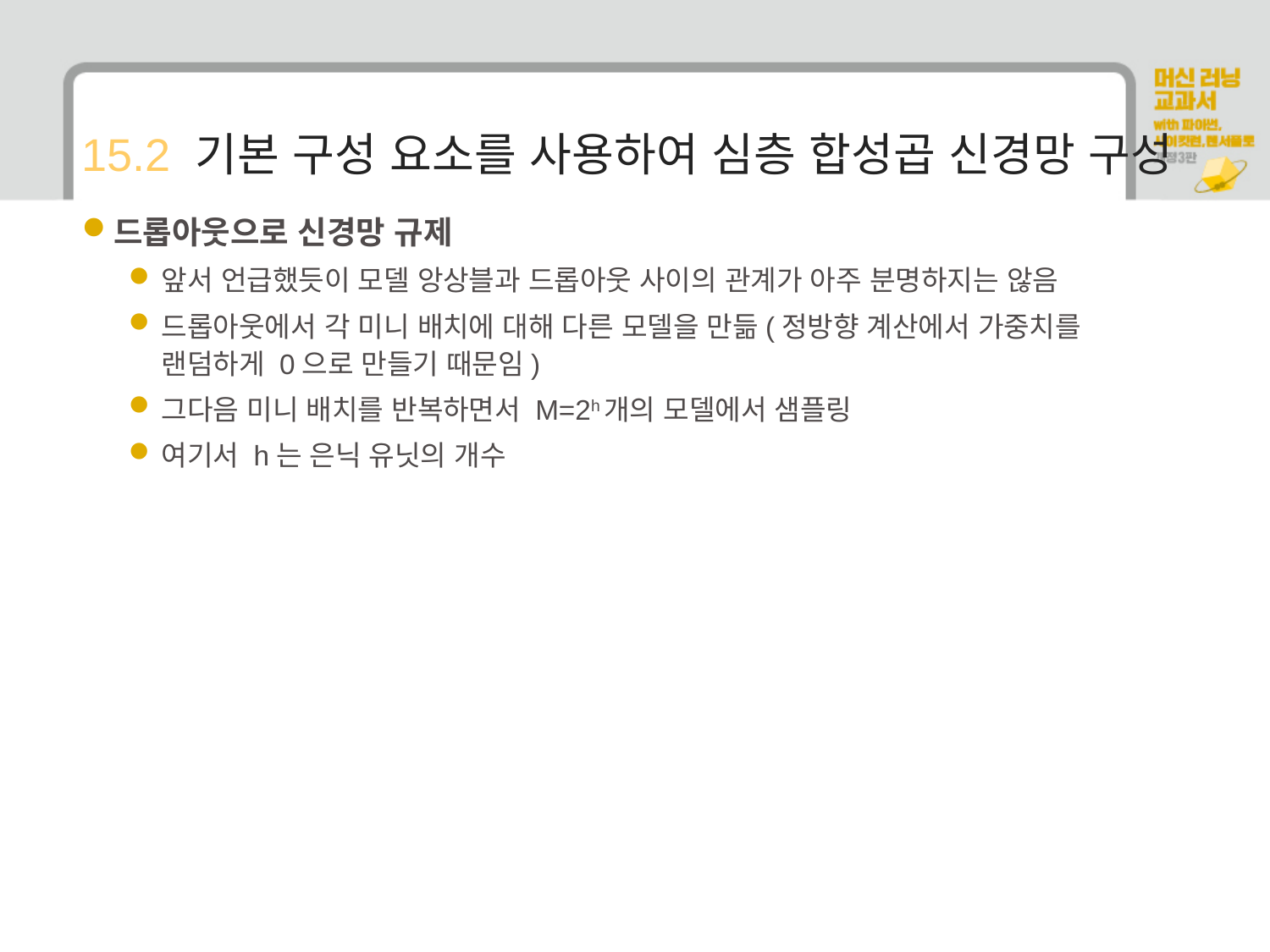

# 15.2 기본 구성 요소를 사용하여 심층 합성곱 신경망 구성
드롭아웃으로 신경망 규제
앞서 언급했듯이 모델 앙상블과 드롭아웃 사이의 관계가 아주 분명하지는 않음
드롭아웃에서 각 미니 배치에 대해 다른 모델을 만듦(정방향 계산에서 가중치를 랜덤하게 0으로 만들기 때문임)
그다음 미니 배치를 반복하면서 M=2h개의 모델에서 샘플링
여기서 h는 은닉 유닛의 개수